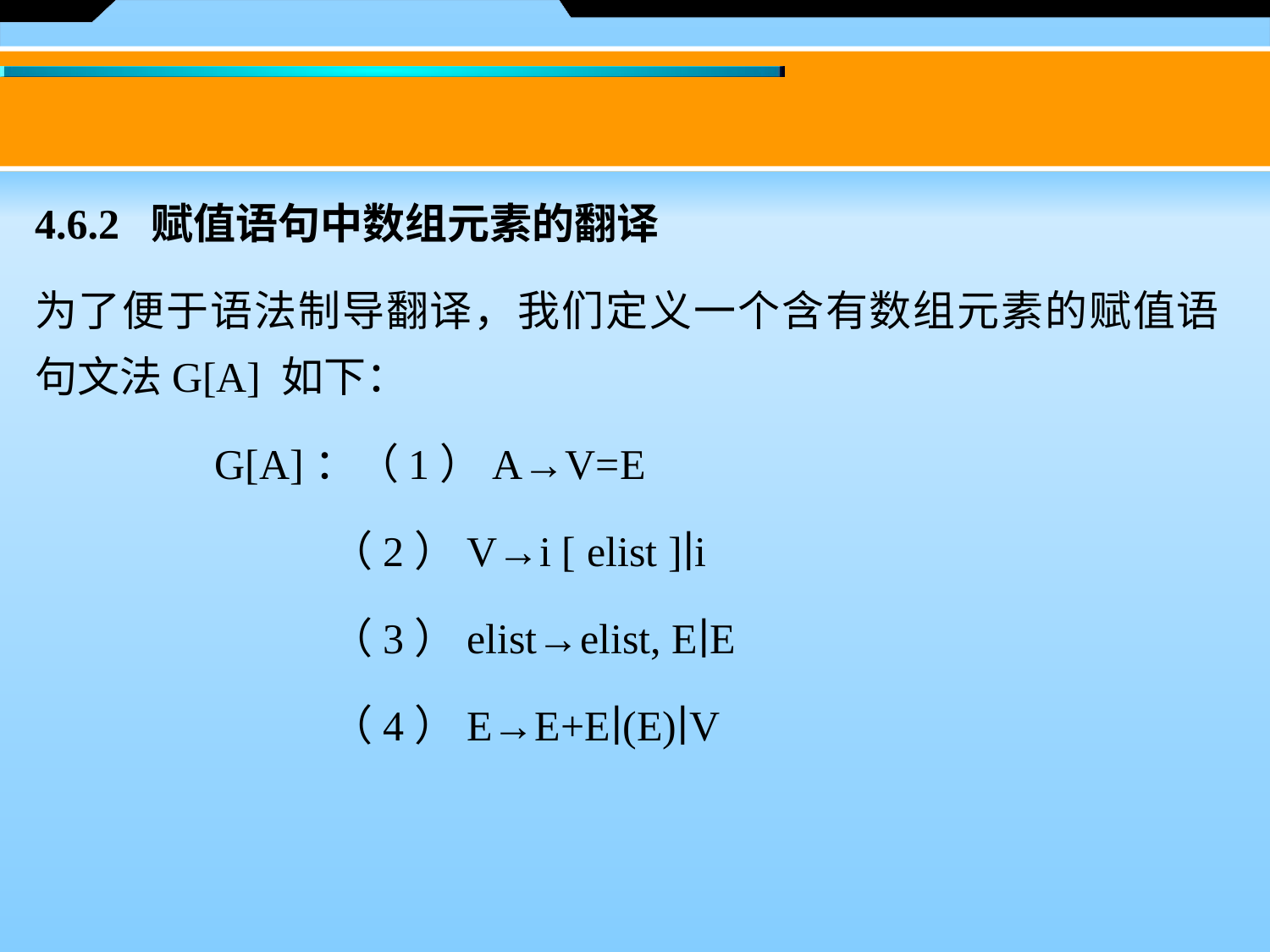

4.6.2  赋值语句中数组元素的翻译
为了便于语法制导翻译，我们定义一个含有数组元素的赋值语句文法G[A] 如下：
                 G[A]：（1）A→V=E
                              （2）V→i [ elist ]∣i
                              （3）elist→elist, E∣E
                              （4）E→E+E∣(E)∣V